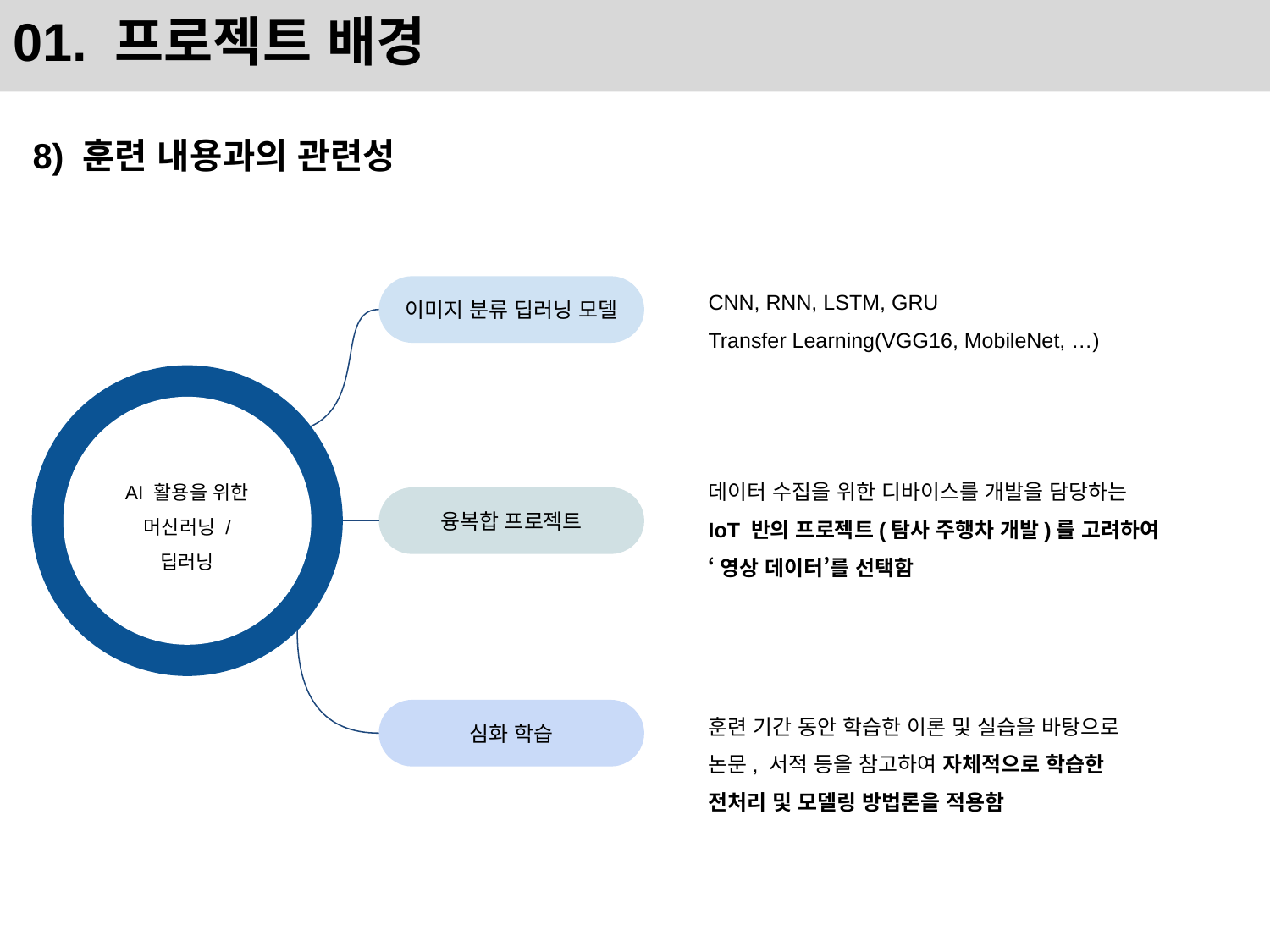

# 01. 프로젝트 배경
8) 훈련 내용과의 관련성
CNN, RNN, LSTM, GRU
Transfer Learning(VGG16, MobileNet, …)
이미지 분류 딥러닝 모델

AI 활용을 위한
머신러닝 / 딥러닝
데이터 수집을 위한 디바이스를 개발을 담당하는
IoT 반의 프로젝트(탐사 주행차 개발)를 고려하여
‘영상 데이터’를 선택함
융복합 프로젝트
훈련 기간 동안 학습한 이론 및 실습을 바탕으로
논문, 서적 등을 참고하여 자체적으로 학습한
전처리 및 모델링 방법론을 적용함
심화 학습